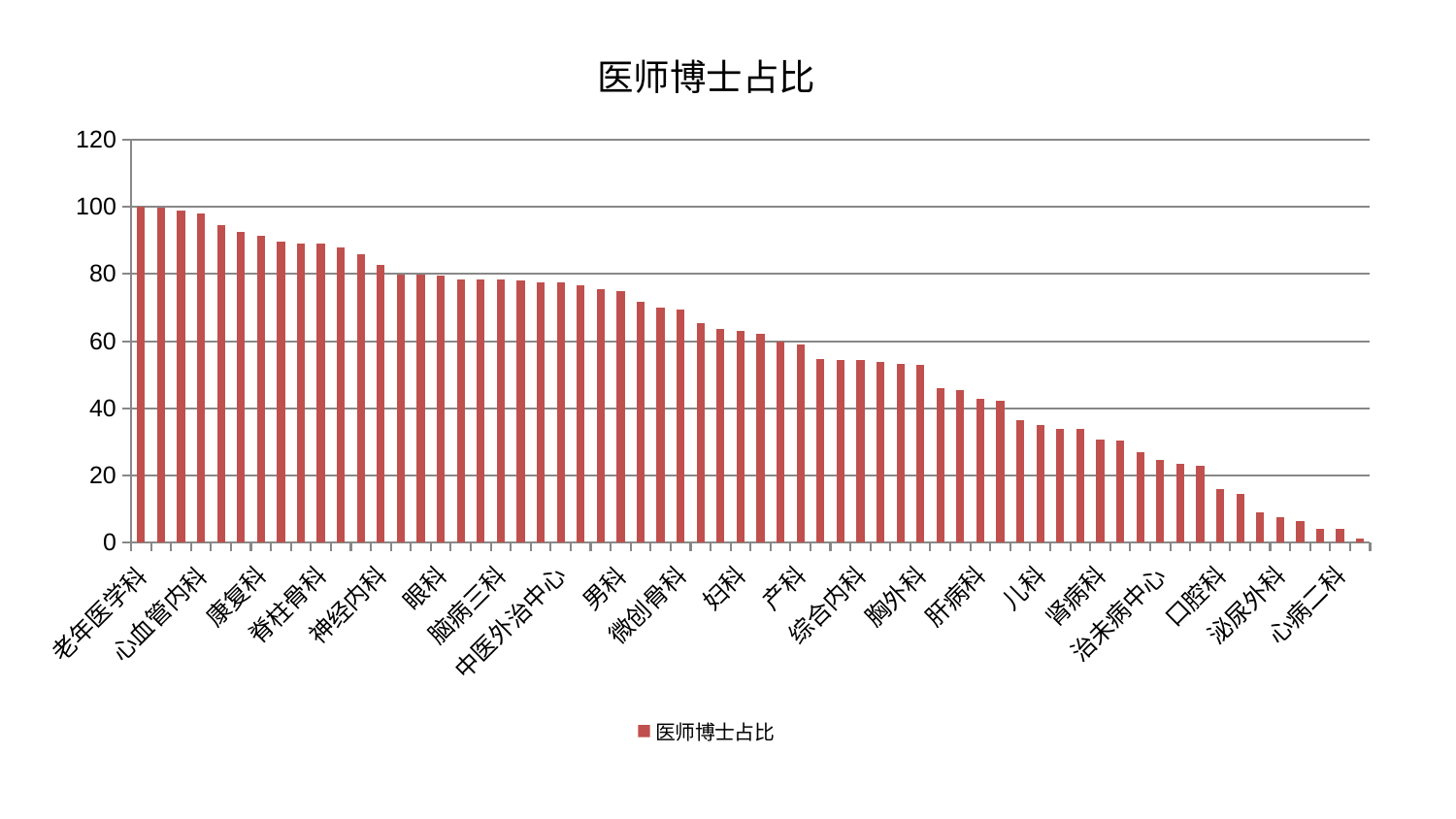

### Chart: 医师博士占比

| Category | 医师博士占比 |
|---|---|
| 老年医学科 | 100.0 |
| 风湿病科 | 99.72883516913946 |
| 针灸科 | 98.8564169207621 |
| 心血管内科 | 97.90733867828628 |
| 心病三科 | 94.54815810007412 |
| 运动损伤骨科 | 92.51507993547932 |
| 康复科 | 91.34846745309665 |
| 神经外科 | 89.65911036417714 |
| 妇二科 | 89.0875042757302 |
| 脊柱骨科 | 88.98108651046776 |
| 西区重症医学科 | 87.97272185836889 |
| 关节骨科 | 85.79249530589523 |
| 神经内科 | 82.83201491920104 |
| 重症医学科 | 79.82551868575548 |
| 血液科 | 79.7734576240904 |
| 眼科 | 79.60421707120932 |
| 东区肾病科 | 78.44718388456734 |
| 中医经典科 | 78.4432050795184 |
| 脑病三科 | 78.43046698519011 |
| 小儿骨科 | 78.00967520735554 |
| 美容皮肤科 | 77.60383319634775 |
| 中医外治中心 | 77.45159459525868 |
| 推拿科 | 76.61858639164618 |
| 心病一科 | 75.55141221192702 |
| 男科 | 74.8897156703773 |
| 创伤骨科 | 71.70257539425661 |
| 小儿推拿科 | 69.88518248978303 |
| 微创骨科 | 69.40816972190304 |
| 脾胃科消化科合并 | 65.34848963530781 |
| 显微骨科 | 63.519661844474314 |
| 妇科 | 63.020071669264134 |
| 东区重症医学科 | 62.06974771809099 |
| 肝胆外科 | 59.85002946099136 |
| 产科 | 58.93044432480074 |
| 肛肠科 | 54.789759863884676 |
| 脑病一科 | 54.36608264930669 |
| 综合内科 | 54.33645529263779 |
| 内分泌科 | 53.6879379927515 |
| 皮肤科 | 53.12480960529992 |
| 胸外科 | 52.94757679774582 |
| 身心医学科 | 46.146848008692814 |
| 医院 | 45.397216866923166 |
| 肝病科 | 42.78618477411085 |
| 心病四科 | 42.37641096545447 |
| 脾胃病科 | 36.39804921269173 |
| 儿科 | 35.12792684387826 |
| 呼吸内科 | 33.85359054740406 |
| 肾脏内科 | 33.732737868637244 |
| 肾病科 | 30.808581186403682 |
| 普通外科 | 30.430259902416473 |
| 妇科妇二科合并 | 26.891658793208403 |
| 治未病中心 | 24.689635911727017 |
| 肿瘤内科 | 23.53511017904774 |
| 脑病二科 | 22.866738159503146 |
| 口腔科 | 15.879007595116205 |
| 周围血管科 | 14.643950267599429 |
| 消化内科 | 9.03819964357401 |
| 泌尿外科 | 7.580335304167474 |
| 骨科 | 6.544812504812136 |
| 乳腺甲状腺外科 | 4.206262942739866 |
| 心病二科 | 4.036331149145772 |
| 耳鼻喉科 | 1.0949325049203291 |
162